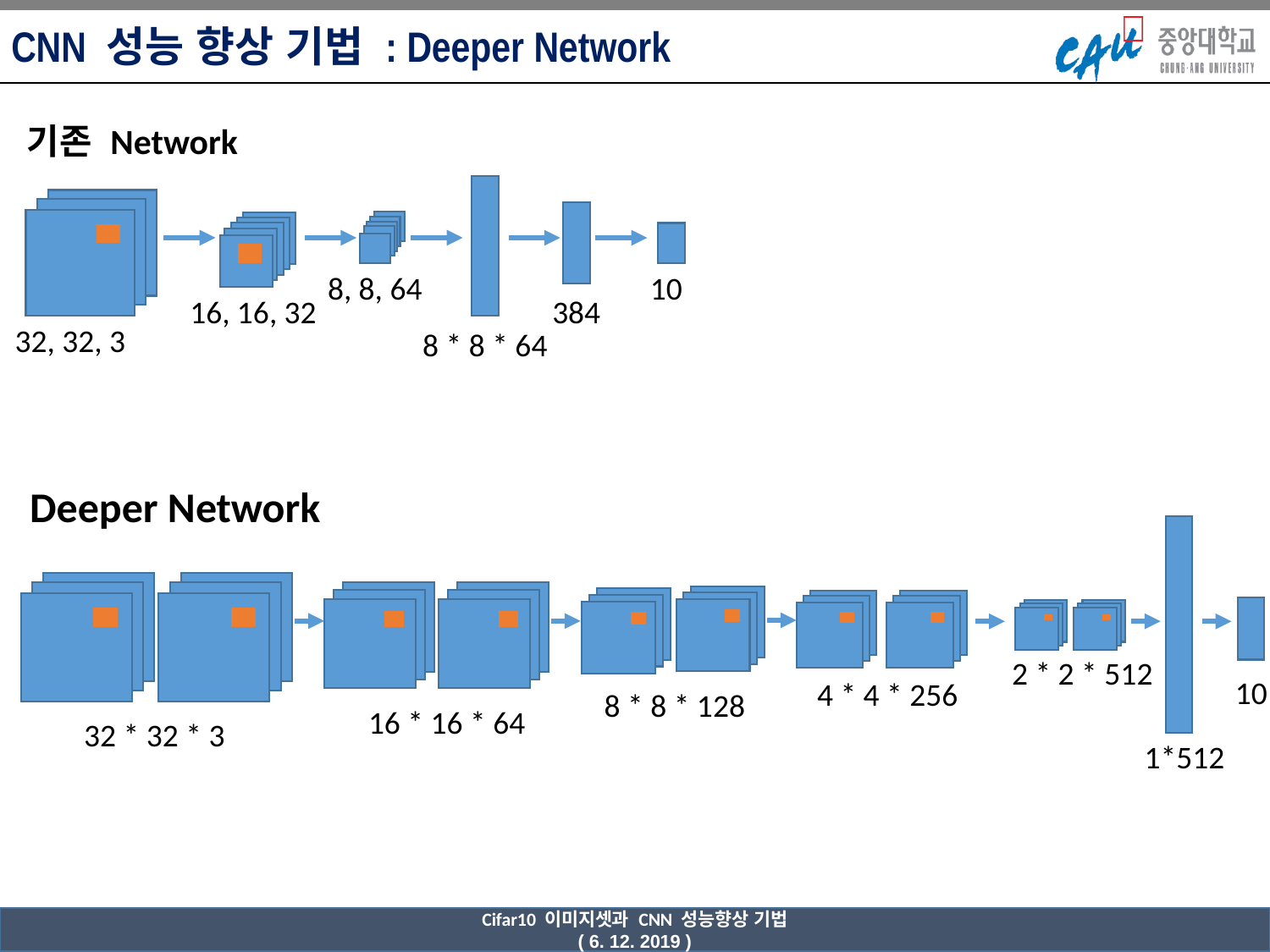

CNN 성능 향상 기법 : Deeper Network
기존 Network

10
8, 8, 64
16, 16, 32
384
32, 32, 3
8 * 8 * 64
Deeper Network

2 * 2 * 512
10
4 * 4 * 256
8 * 8 * 128
16 * 16 * 64
32 * 32 * 3
1*512